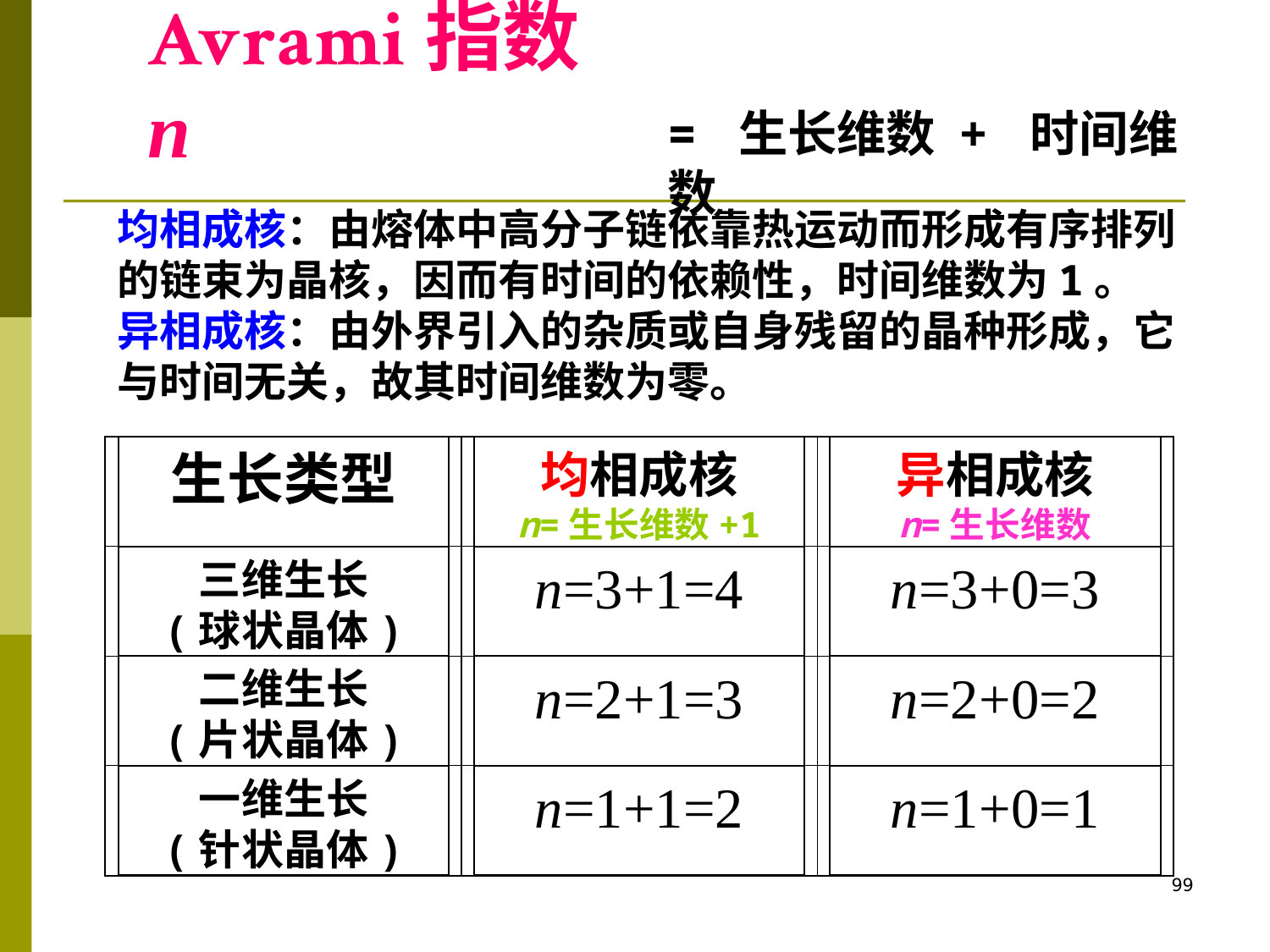

Avrami指数n
= 生长维数 + 时间维数
均相成核：由熔体中高分子链依靠热运动而形成有序排列的链束为晶核，因而有时间的依赖性，时间维数为1。
异相成核：由外界引入的杂质或自身残留的晶种形成，它与时间无关，故其时间维数为零。

生长类型

均相成核
n=生长维数+1

异相成核
n=生长维数

三维生长
(球状晶体)

n=3+1=4

n=3+0=3

二维生长
(片状晶体)

n=2+1=3

n=2+0=2

一维生长
(针状晶体)

n=1+1=2

n=1+0=1

99